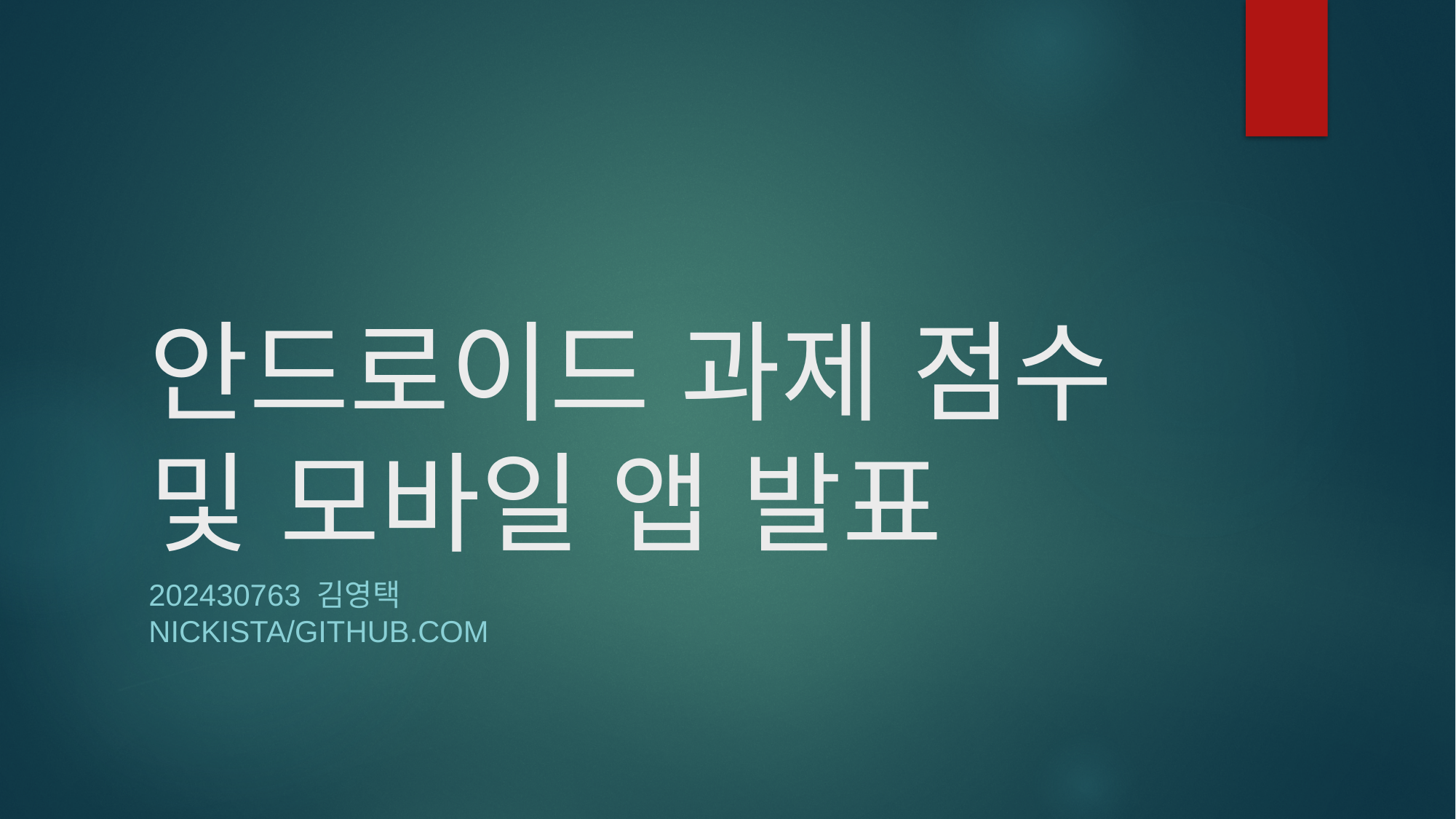

# 안드로이드 과제 점수 및 모바일 앱 발표
202430763 김영택
nickista/github.com